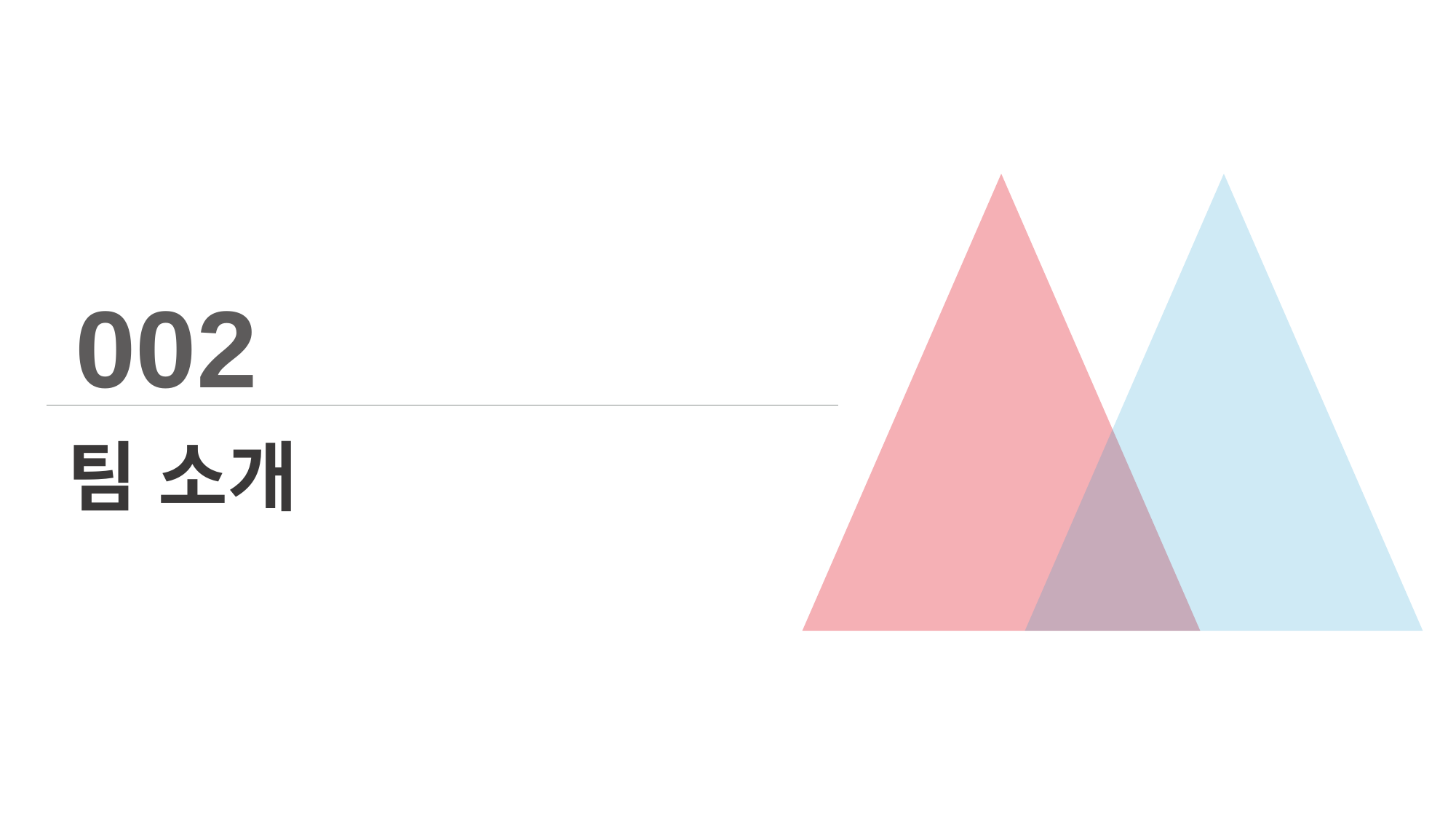

002
팀 소개

Copyrightⓒ. Saebyeol Yu. All Rights Reserved.